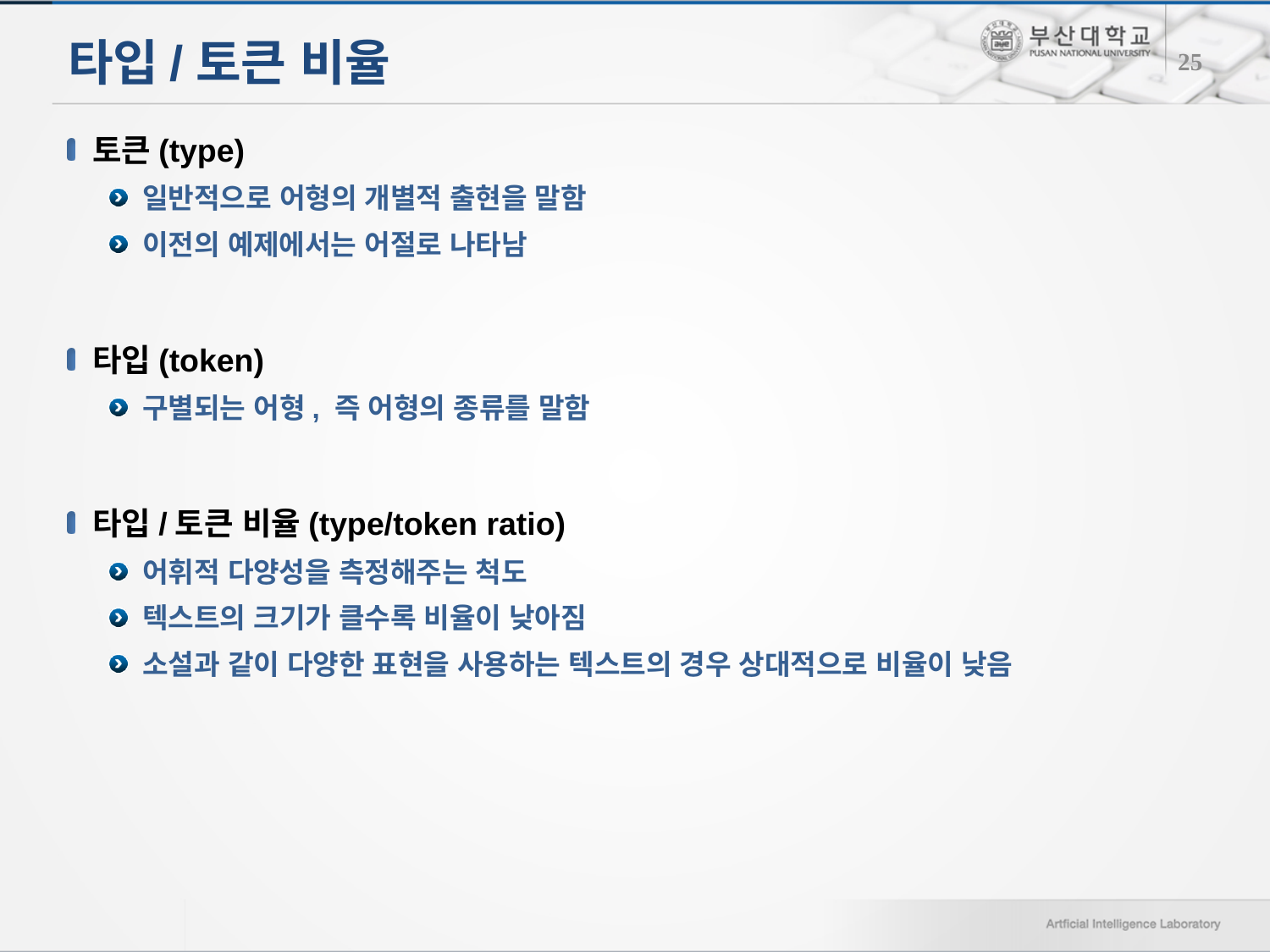

# 타입/토큰 비율
25
토큰(type)
일반적으로 어형의 개별적 출현을 말함
이전의 예제에서는 어절로 나타남

타입(token)
구별되는 어형, 즉 어형의 종류를 말함

타입/토큰 비율(type/token ratio)
어휘적 다양성을 측정해주는 척도
텍스트의 크기가 클수록 비율이 낮아짐
소설과 같이 다양한 표현을 사용하는 텍스트의 경우 상대적으로 비율이 낮음